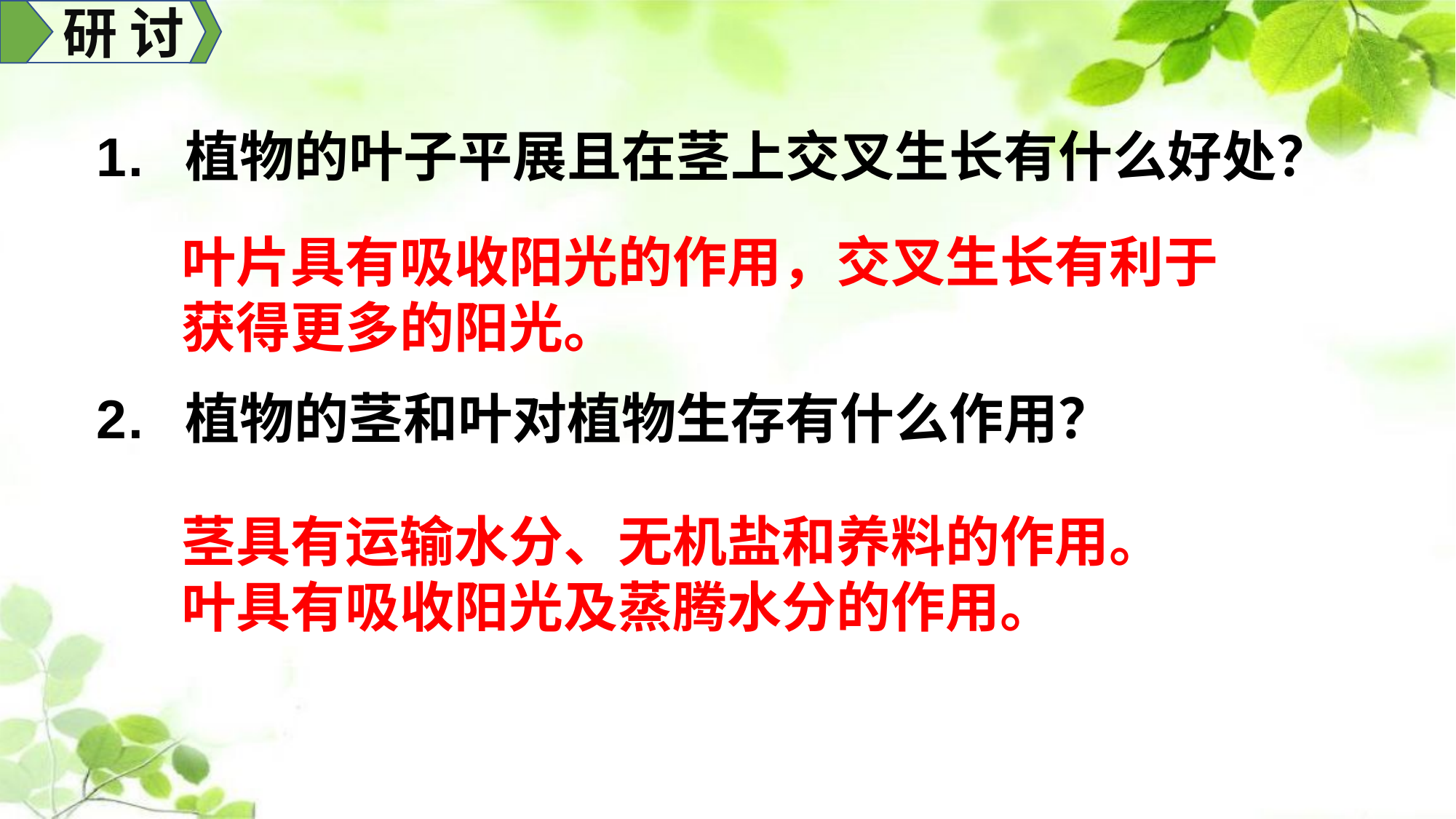

研 讨

植物的叶子平展且在茎上交叉生长有什么好处？

植物的茎和叶对植物生存有什么作用？

叶片具有吸收阳光的作用，交叉生长有利于获得更多的阳光。
茎具有运输水分、无机盐和养料的作用。
叶具有吸收阳光及蒸腾水分的作用。